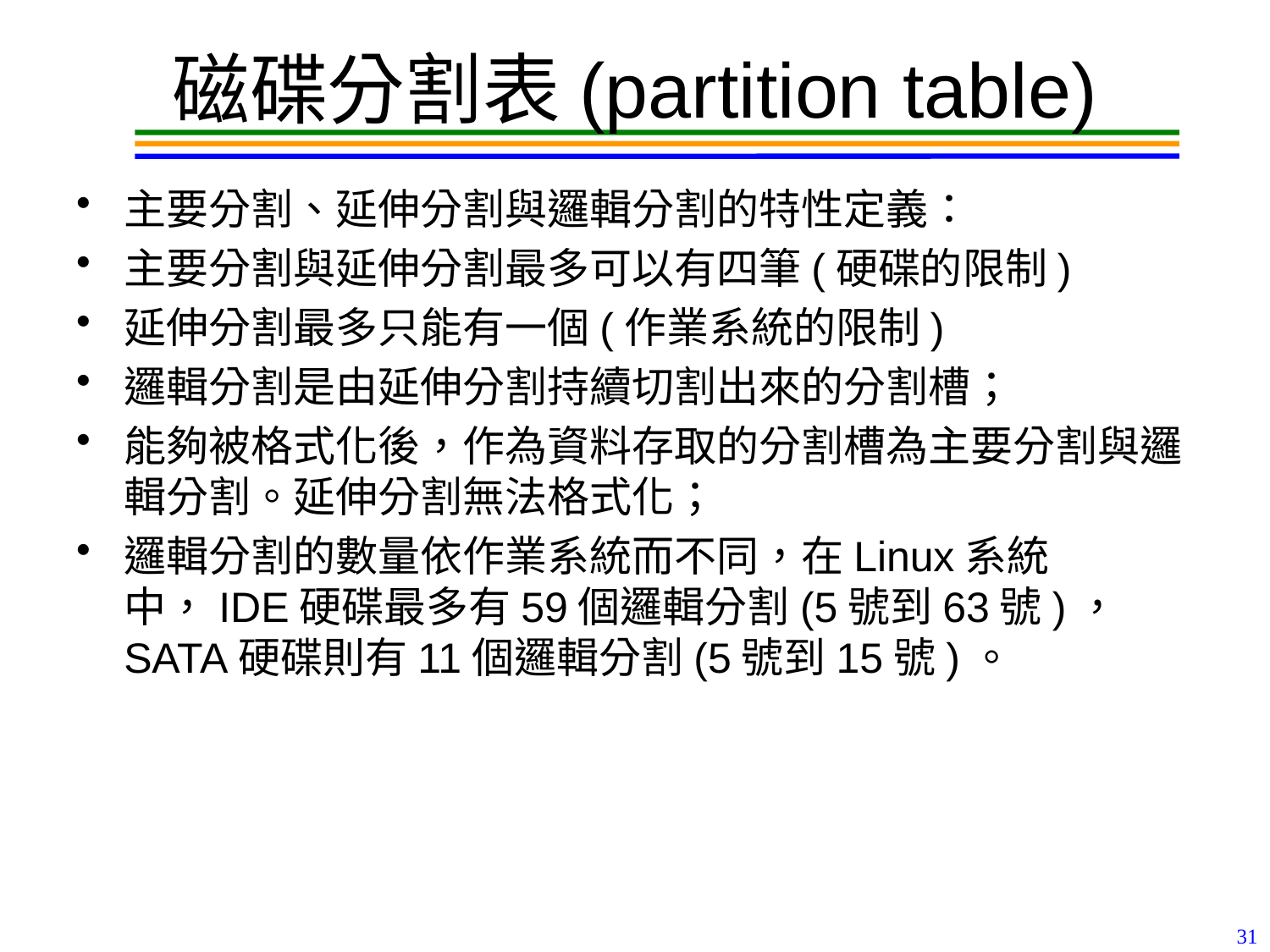

# 磁碟分割表(partition table)
主要分割、延伸分割與邏輯分割的特性定義：
主要分割與延伸分割最多可以有四筆(硬碟的限制)
延伸分割最多只能有一個(作業系統的限制)
邏輯分割是由延伸分割持續切割出來的分割槽；
能夠被格式化後，作為資料存取的分割槽為主要分割與邏輯分割。延伸分割無法格式化；
邏輯分割的數量依作業系統而不同，在Linux系統中，IDE硬碟最多有59個邏輯分割(5號到63號)， SATA硬碟則有11個邏輯分割(5號到15號)。
31